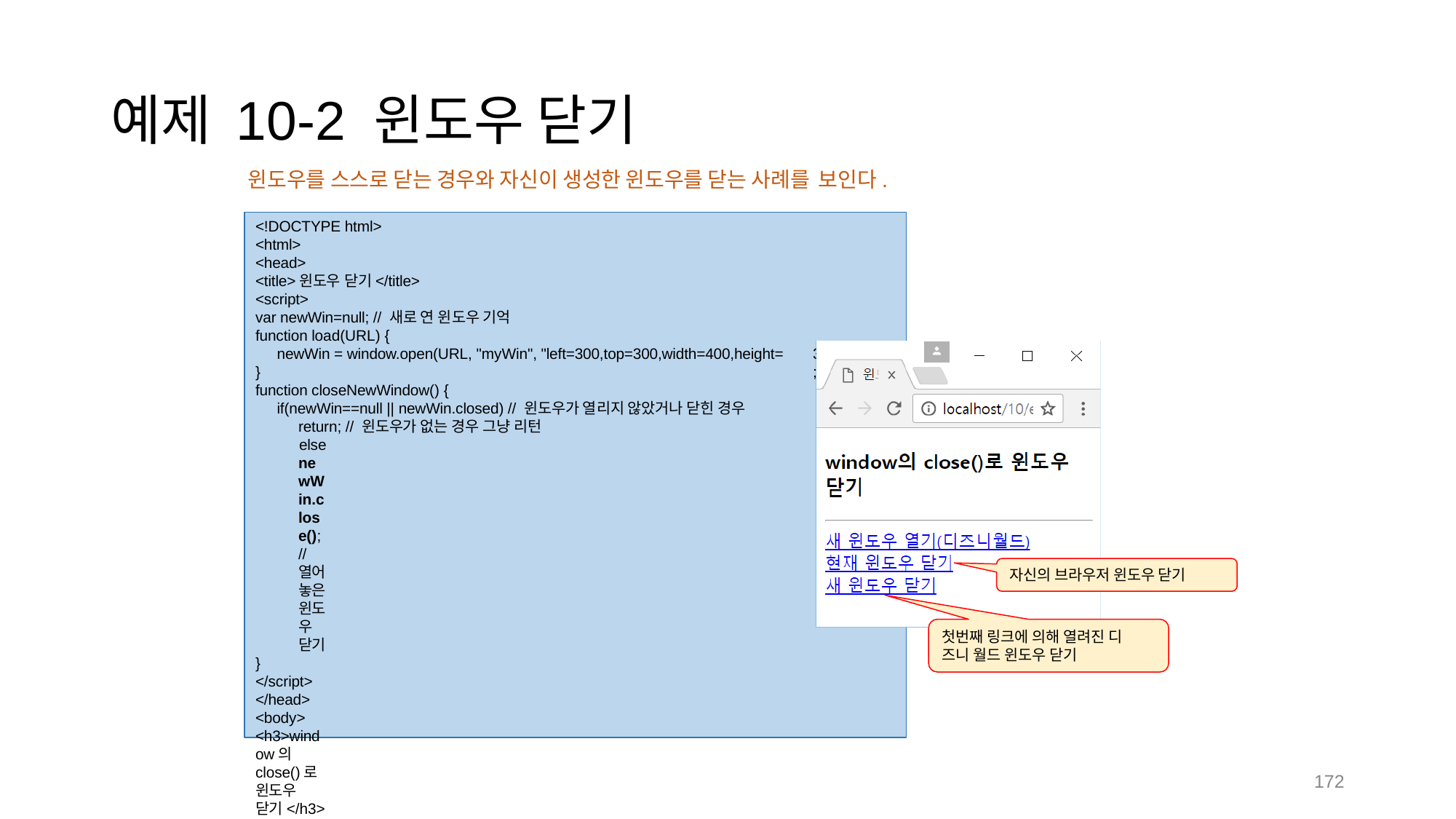

# 예제 10-2 윈도우 닫기
윈도우를 스스로 닫는 경우와 자신이 생성한 윈도우를 닫는 사례를 보인다.

<!DOCTYPE html>
<html>
<head>
<title>윈도우 닫기</title>
<script>
var newWin=null; // 새로 연 윈도우 기억
function load(URL) {
newWin = window.open(URL, "myWin", "left=300,top=300,width=400,height=
}
function closeNewWindow() {
if(newWin==null || newWin.closed) // 윈도우가 열리지 않았거나 닫힌 경우
return; // 윈도우가 없는 경우 그냥 리턴
else
newWin.close(); // 열어 놓은 윈도우 닫기
}
</script>
</head>
<body>
<h3>window의 close()로 윈도우 닫기</h3>
<hr>
<a href="javascript:load('http://www.disneyworld.com')">
새 윈도우 열기(디즈니월드)</a><br>
<a href="javascript:window.close()">
현재 윈도우 닫기</a><br>
<a href="javascript:closeNewWindow()">
새 윈도우 닫기</a>
</body>
</html>

300");

자신의 브라우저 윈도우 닫기

첫번째 링크에 의해 열려진 디
즈니 월드 윈도우 닫기
172